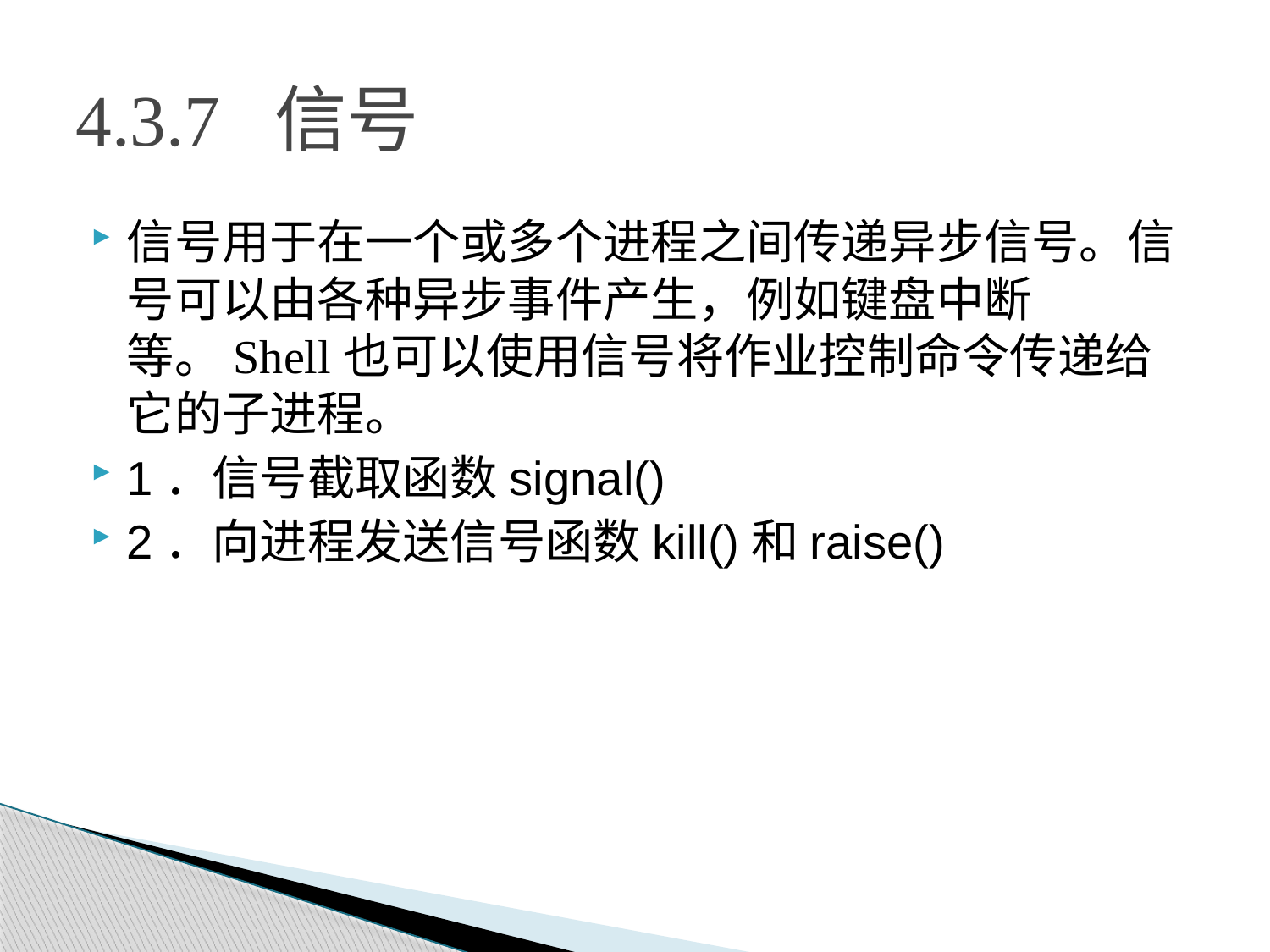

# 4.3.7  信号
信号用于在一个或多个进程之间传递异步信号。信号可以由各种异步事件产生，例如键盘中断等。Shell也可以使用信号将作业控制命令传递给它的子进程。
1．信号截取函数signal()
2．向进程发送信号函数kill()和raise()